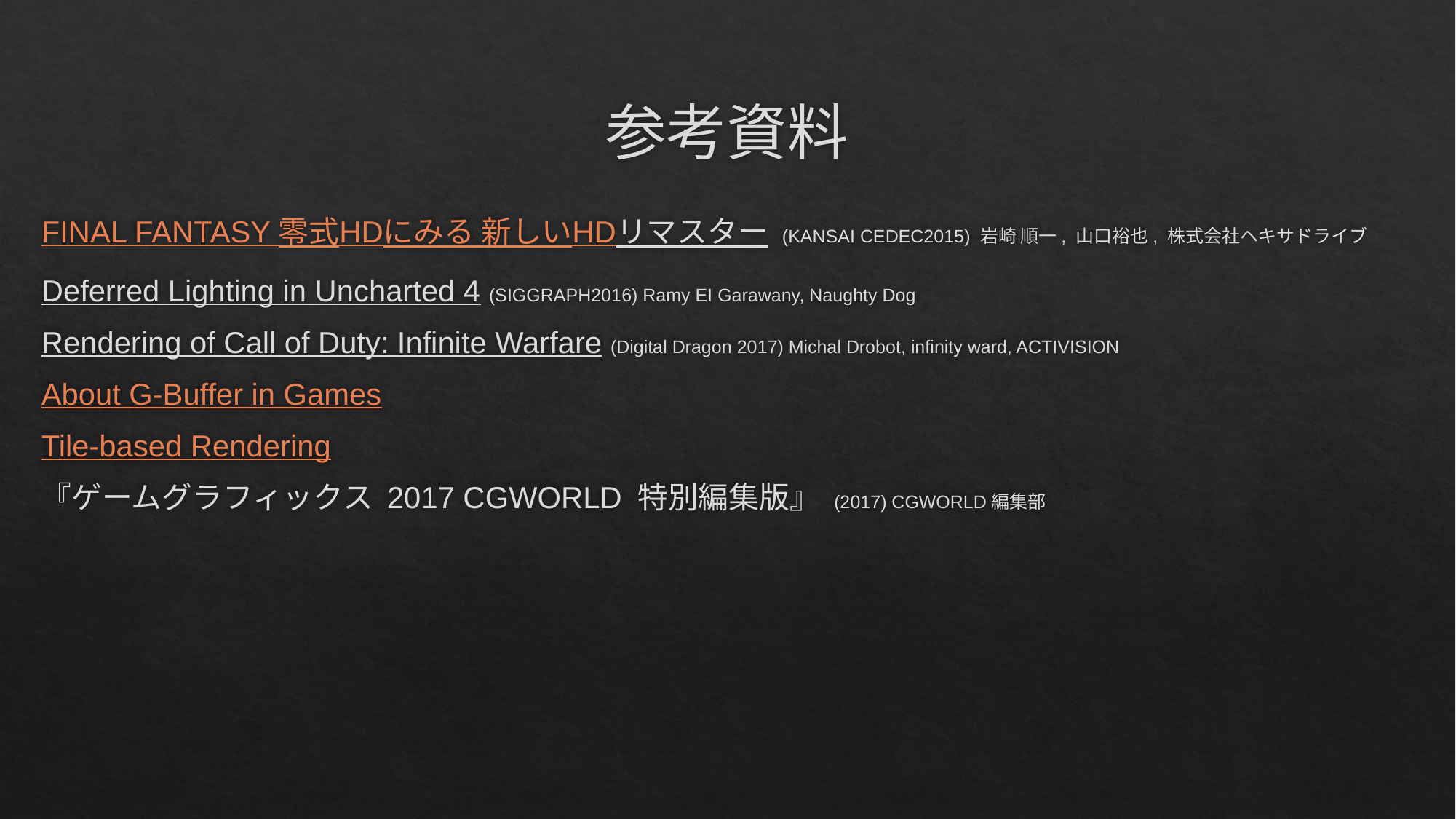

# 参考資料
FINAL FANTASY 零式HDにみる 新しいHDリマスター (KANSAI CEDEC2015) 岩崎 順一, 山口裕也, 株式会社ヘキサドライブ
Deferred Lighting in Uncharted 4 (SIGGRAPH2016) Ramy EI Garawany, Naughty Dog
Rendering of Call of Duty: Infinite Warfare (Digital Dragon 2017) Michal Drobot, infinity ward, ACTIVISION
About G-Buffer in Games
Tile-based Rendering
『ゲームグラフィックス 2017 CGWORLD 特別編集版』 (2017) CGWORLD編集部